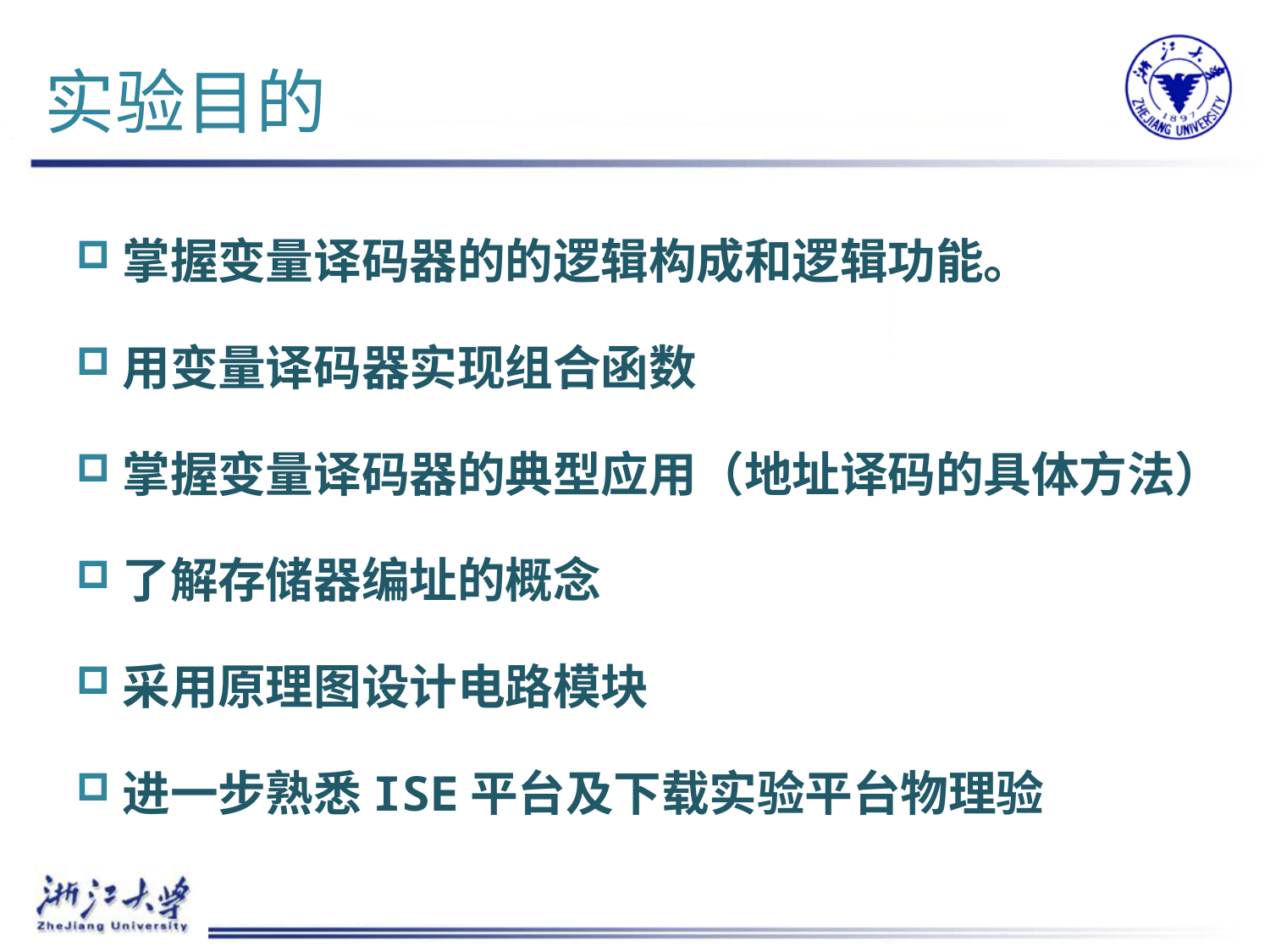

# 实验目的
掌握变量译码器的的逻辑构成和逻辑功能。
用变量译码器实现组合函数
掌握变量译码器的典型应用（地址译码的具体方法）
了解存储器编址的概念
采用原理图设计电路模块
进一步熟悉ISE平台及下载实验平台物理验